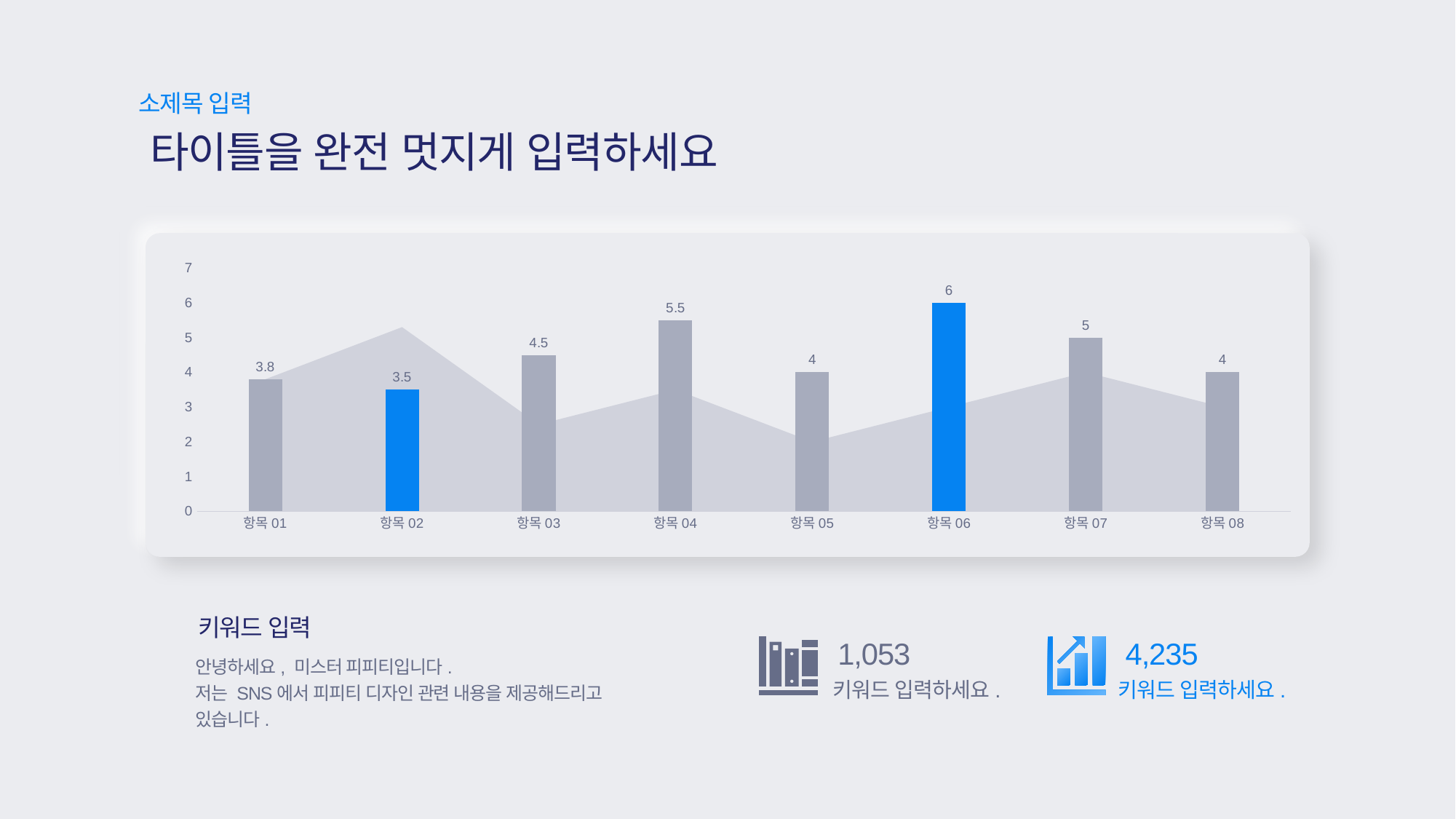

소제목 입력
타이틀을 완전 멋지게 입력하세요

### Chart

| Category | 항목A2 | 항목A |
|---|---|---|
| 항목01 | 3.8 | 3.8 |
| 항목02 | 5.3 | 3.5 |
| 항목03 | 2.5 | 4.5 |
| 항목04 | 3.5 | 5.5 |
| 항목05 | 2.0 | 4.0 |
| 항목06 | 3.0 | 6.0 |
| 항목07 | 4.0 | 5.0 |
| 항목08 | 3.0 | 4.0 |
키워드 입력
1,053
4,235

안녕하세요, 미스터 피피티입니다.
저는 SNS에서 피피티 디자인 관련 내용을 제공해드리고 있습니다.
키워드 입력하세요.
키워드 입력하세요.